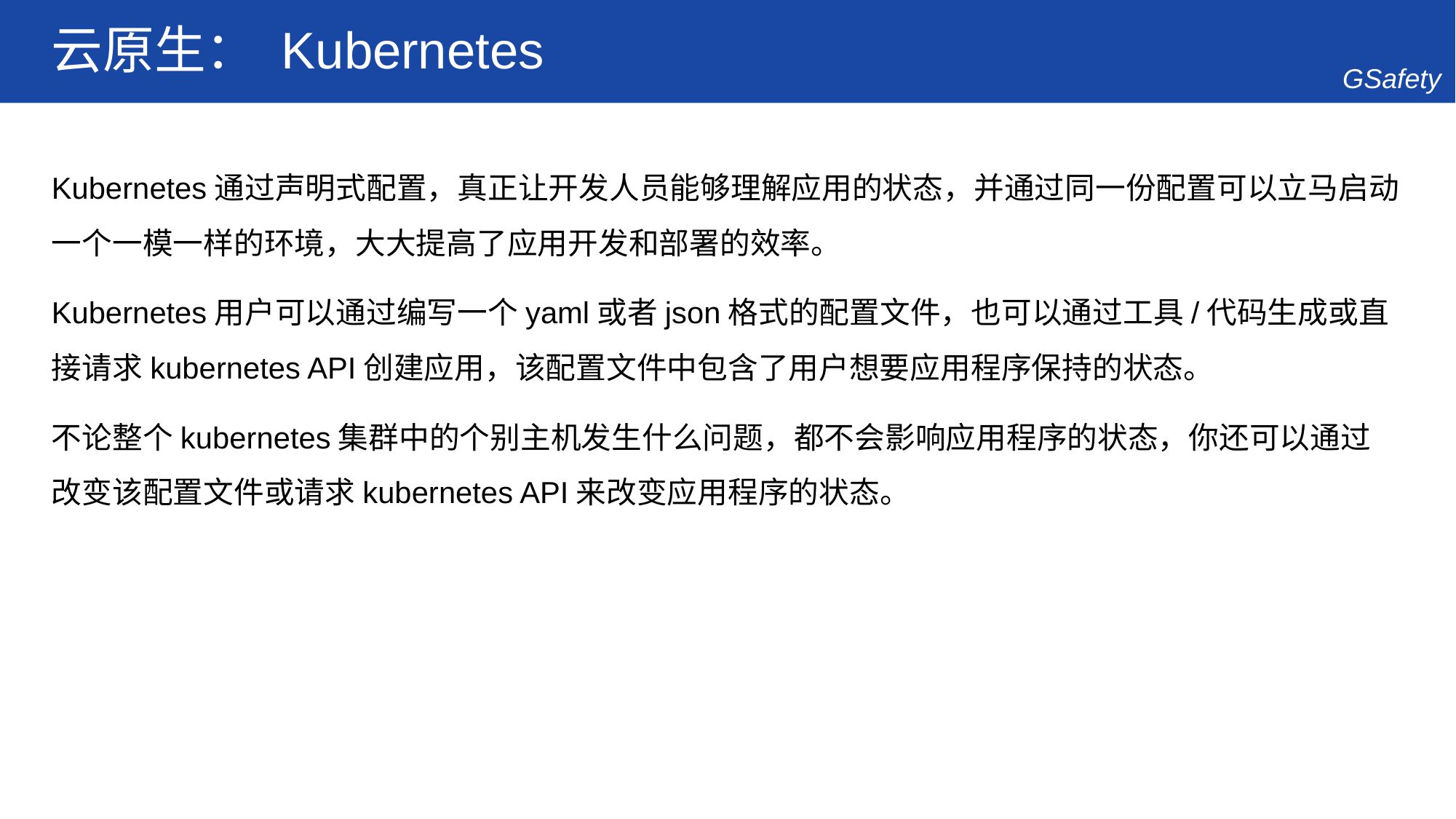

# 云原生： Kubernetes
Kubernetes通过声明式配置，真正让开发人员能够理解应用的状态，并通过同一份配置可以立马启动一个一模一样的环境，大大提高了应用开发和部署的效率。
Kubernetes用户可以通过编写一个yaml或者json格式的配置文件，也可以通过工具/代码生成或直接请求kubernetes API创建应用，该配置文件中包含了用户想要应用程序保持的状态。
不论整个kubernetes集群中的个别主机发生什么问题，都不会影响应用程序的状态，你还可以通过改变该配置文件或请求kubernetes API来改变应用程序的状态。